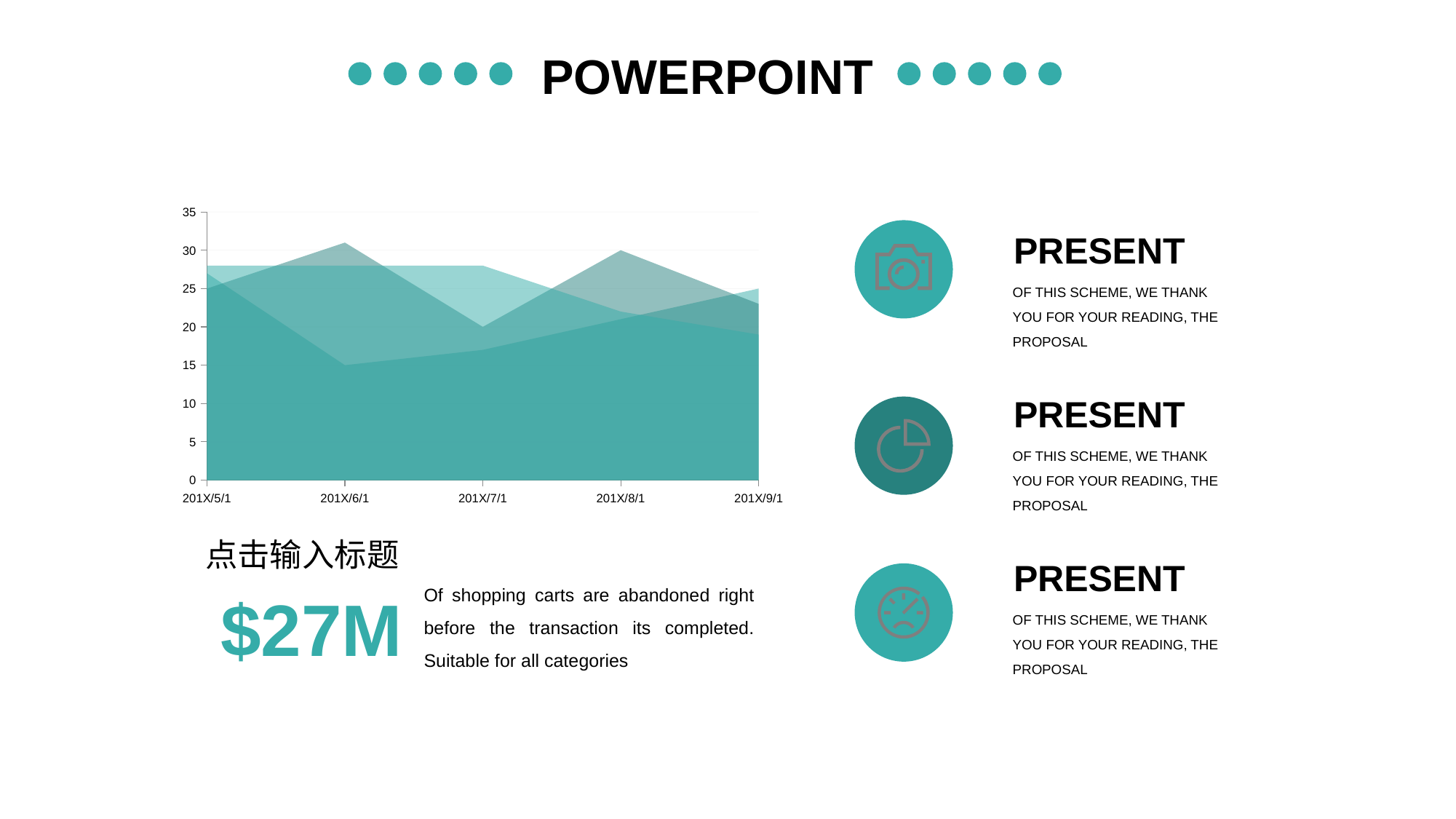

POWERPOINT

### Chart

| Category | Series 1 | Series 12 | Series 2 |
|---|---|---|---|
| 201X/5/1 | 28.0 | 25.0 | 27.0 |
| 201X/6/1 | 28.0 | 31.0 | 15.0 |
| 201X/7/1 | 28.0 | 20.0 | 17.0 |
| 201X/8/1 | 22.0 | 30.0 | 21.0 |
| 201X/9/1 | 19.0 | 23.0 | 25.0 |
PRESENT
OF THIS SCHEME, WE THANK YOU FOR YOUR READING, THE PROPOSAL

PRESENT
OF THIS SCHEME, WE THANK YOU FOR YOUR READING, THE PROPOSAL

点击输入标题
PRESENT
OF THIS SCHEME, WE THANK YOU FOR YOUR READING, THE PROPOSAL

Of shopping carts are abandoned right before the transaction its completed. Suitable for all categories
$27M